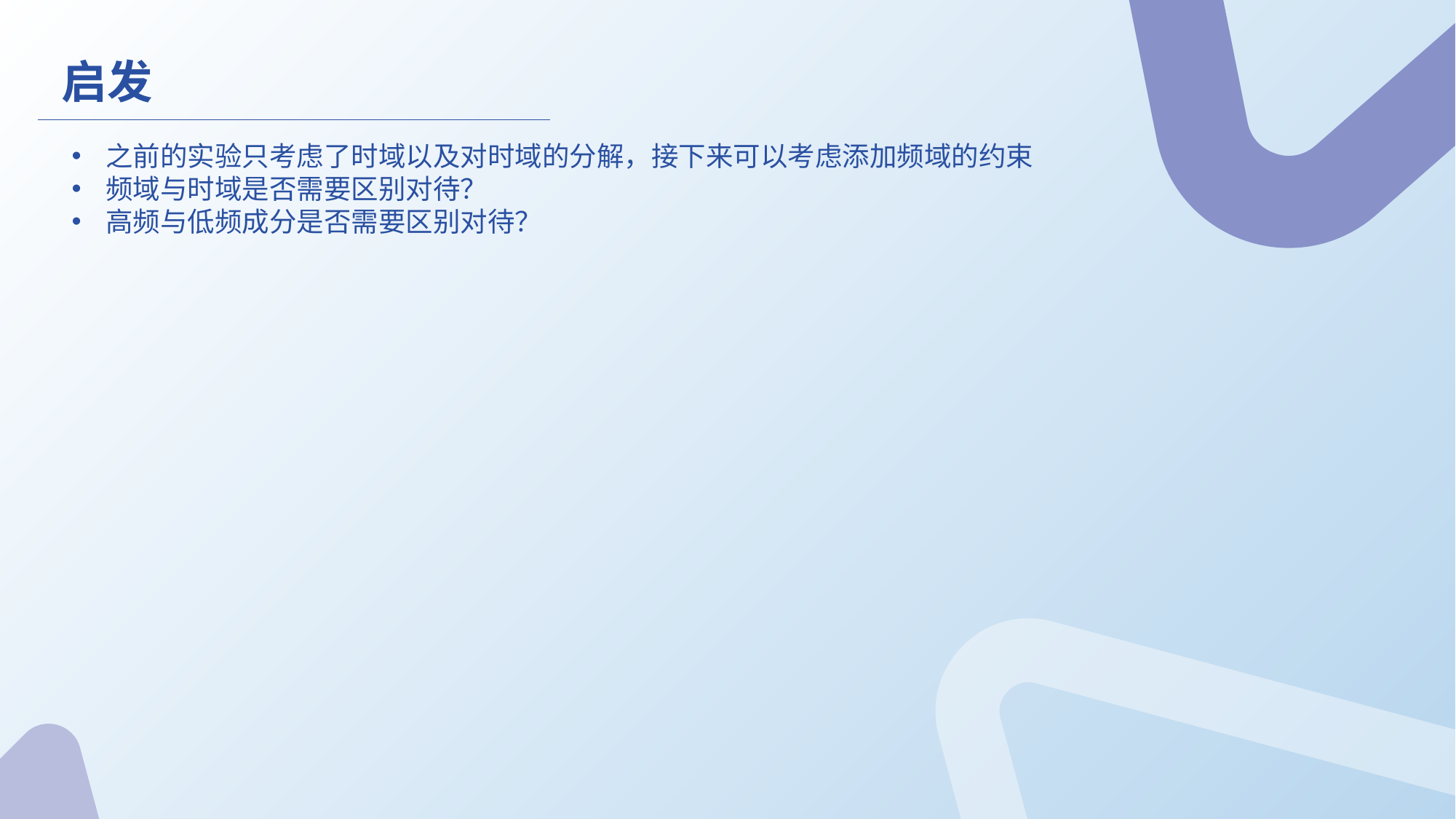

启发
之前的实验只考虑了时域以及对时域的分解，接下来可以考虑添加频域的约束
频域与时域是否需要区别对待？
高频与低频成分是否需要区别对待？